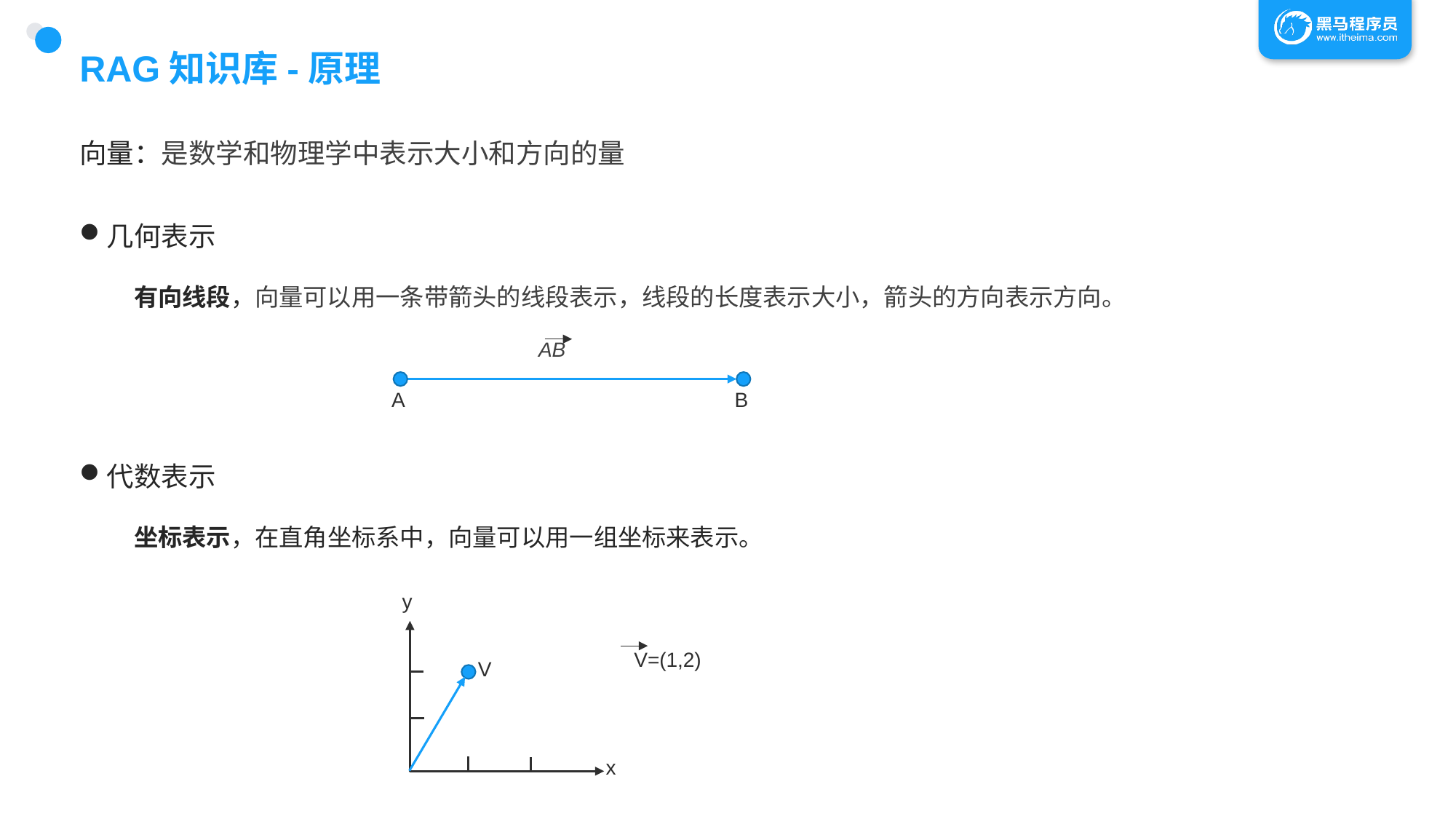

# RAG知识库-原理
向量：是数学和物理学中表示大小和方向的量
几何表示
有向线段，向量可以用一条带箭头的线段表示，线段的长度表示大小，箭头的方向表示方向。

代数表示
坐标表示，在直角坐标系中，向量可以用一组坐标来表示。
AB

B

A
y
x
V=(1,2)
V